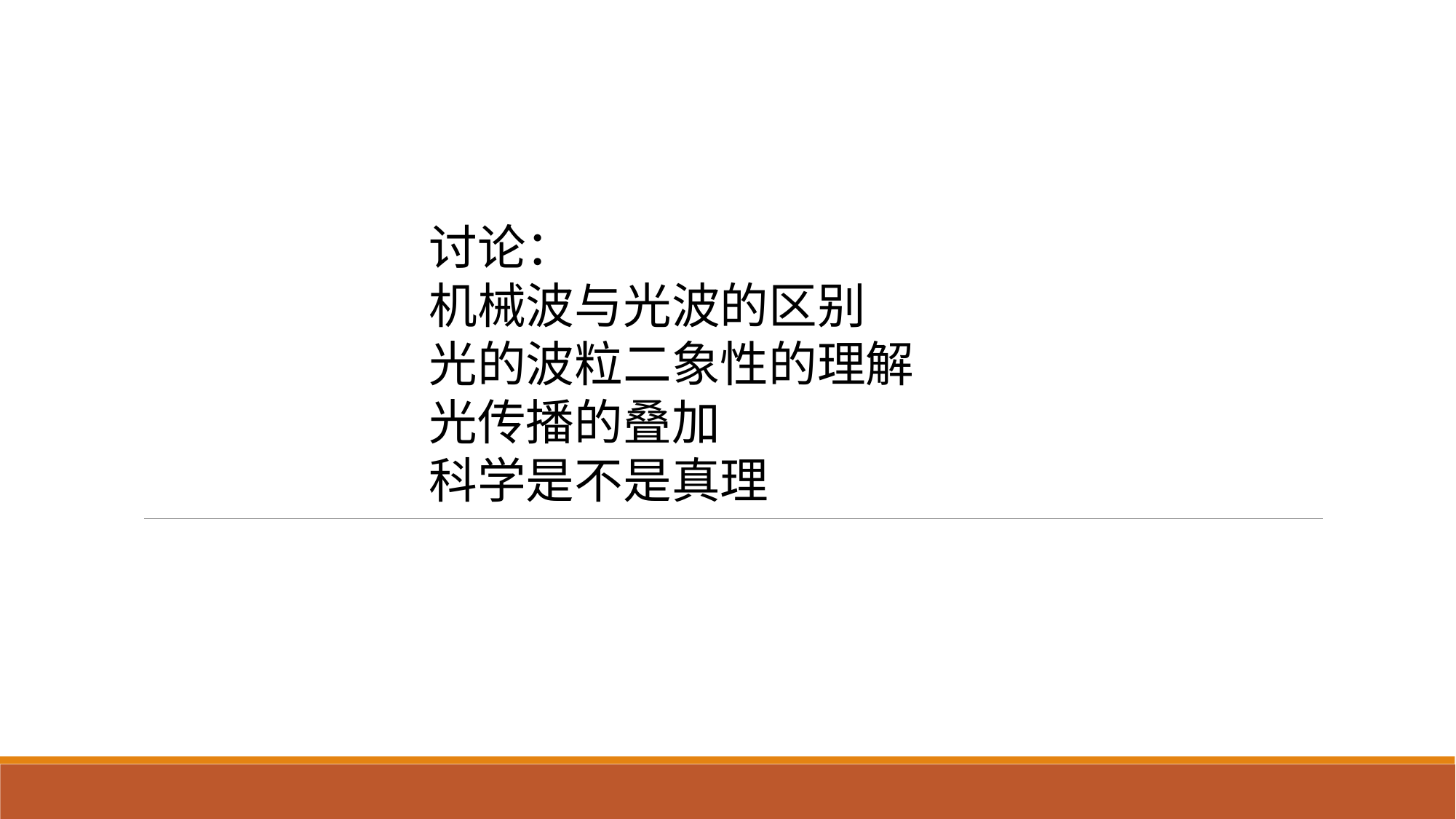

讨论：
机械波与光波的区别
光的波粒二象性的理解
光传播的叠加
科学是不是真理